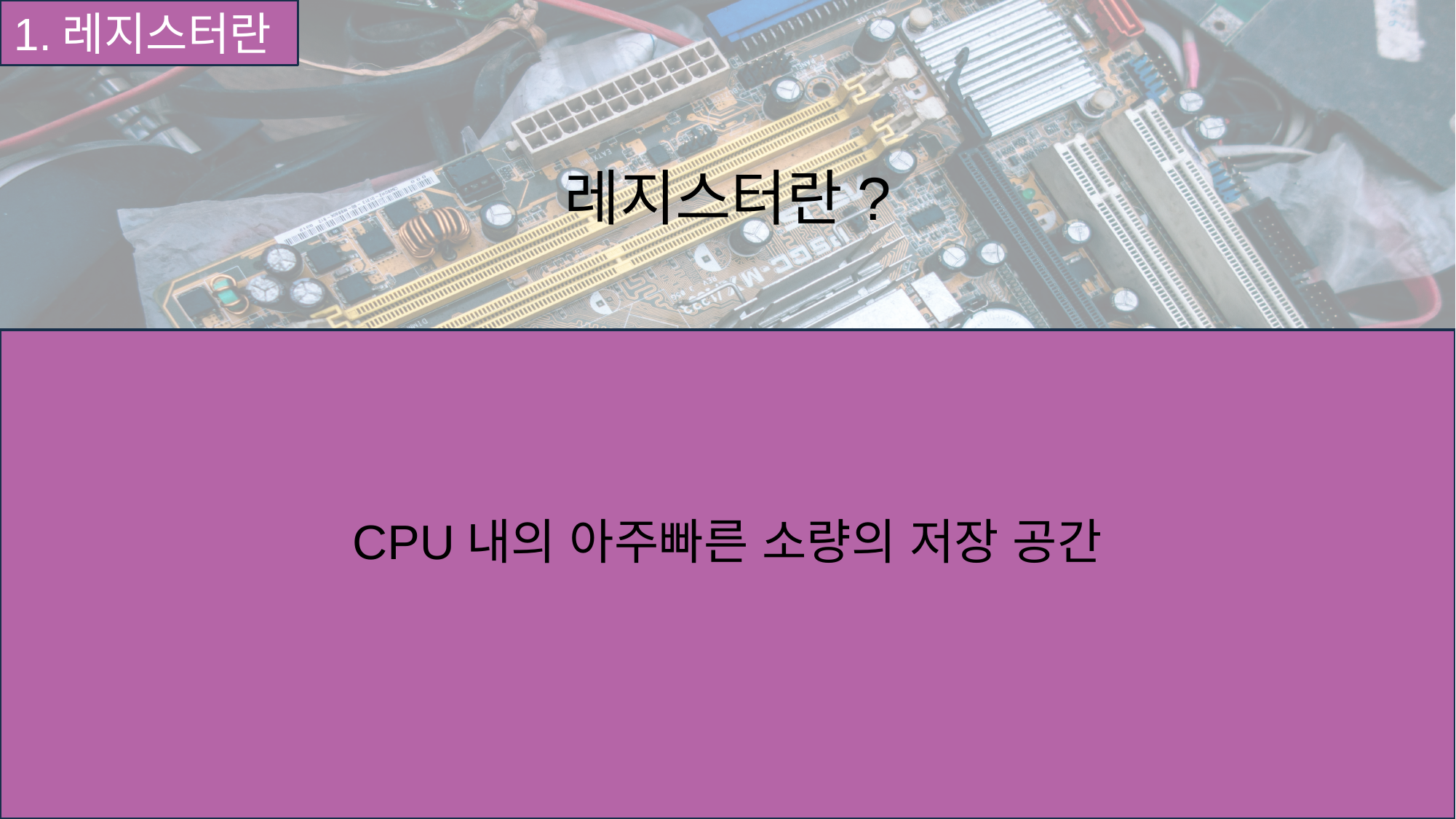

1.레지스터란
레지스터란?

CPU내의 아주빠른 소량의 저장 공간